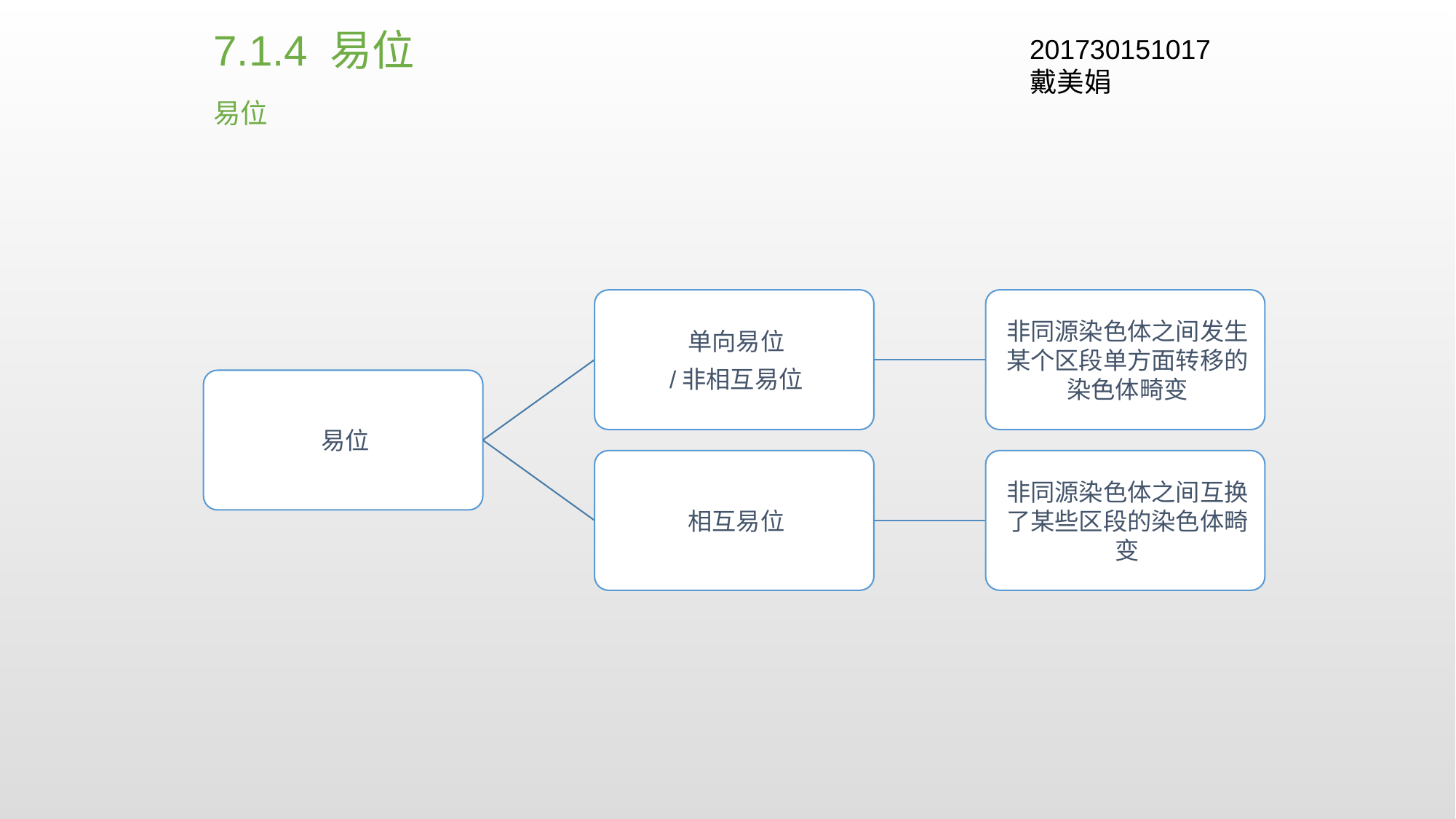

7.1.4 易位
201730151017
戴美娟
易位
易位

单向易位
/非相互易位

非同源染色体之间发生某个区段单方面转移的染色体畸变

相互易位

非同源染色体之间互换了某些区段的染色体畸变